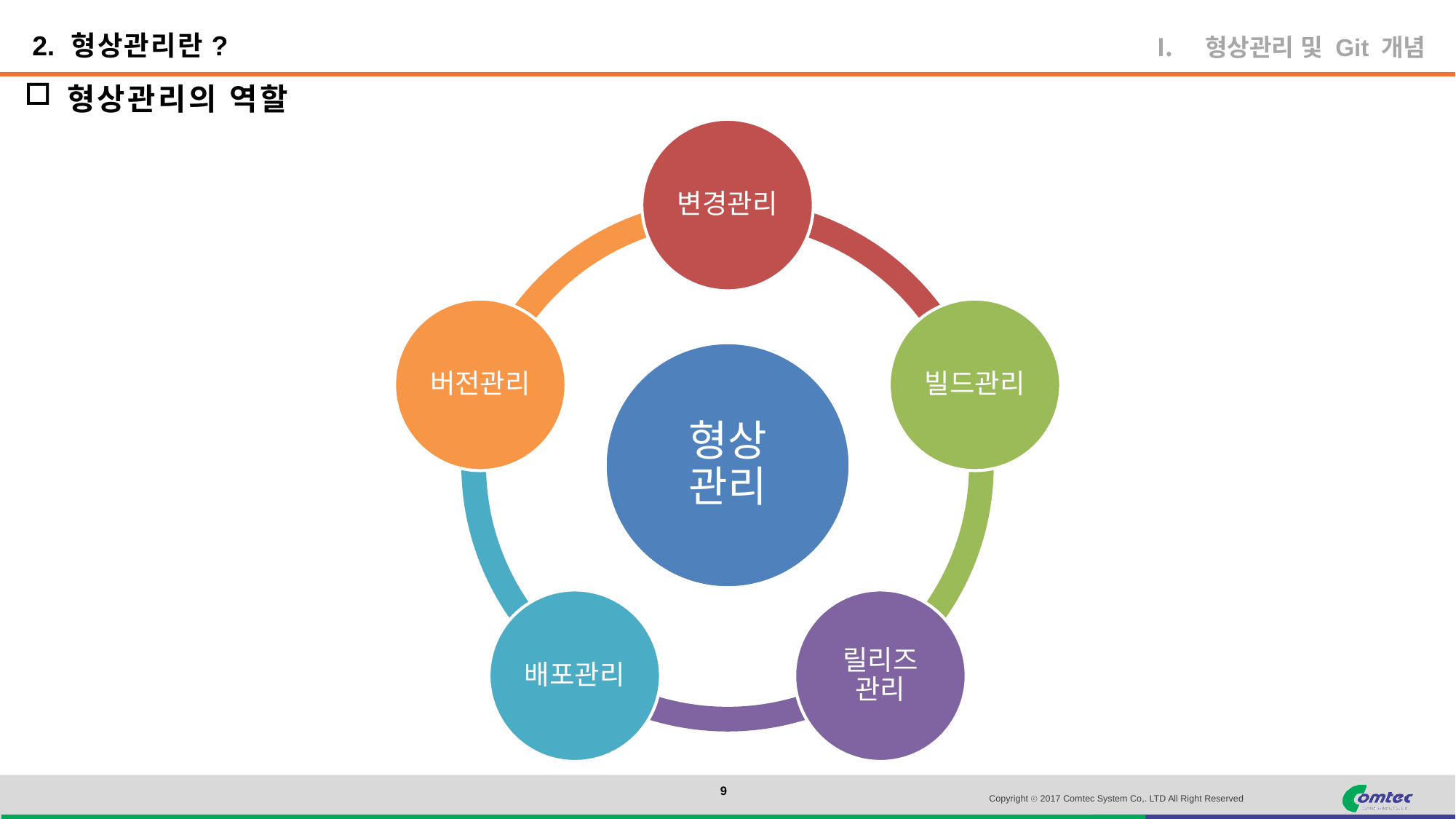

2. 형상관리란?
형상관리 및 Git 개념
형상관리의 역할
형상
관리
변경관리
빌드관리
릴리즈 관리
배포관리
버전관리